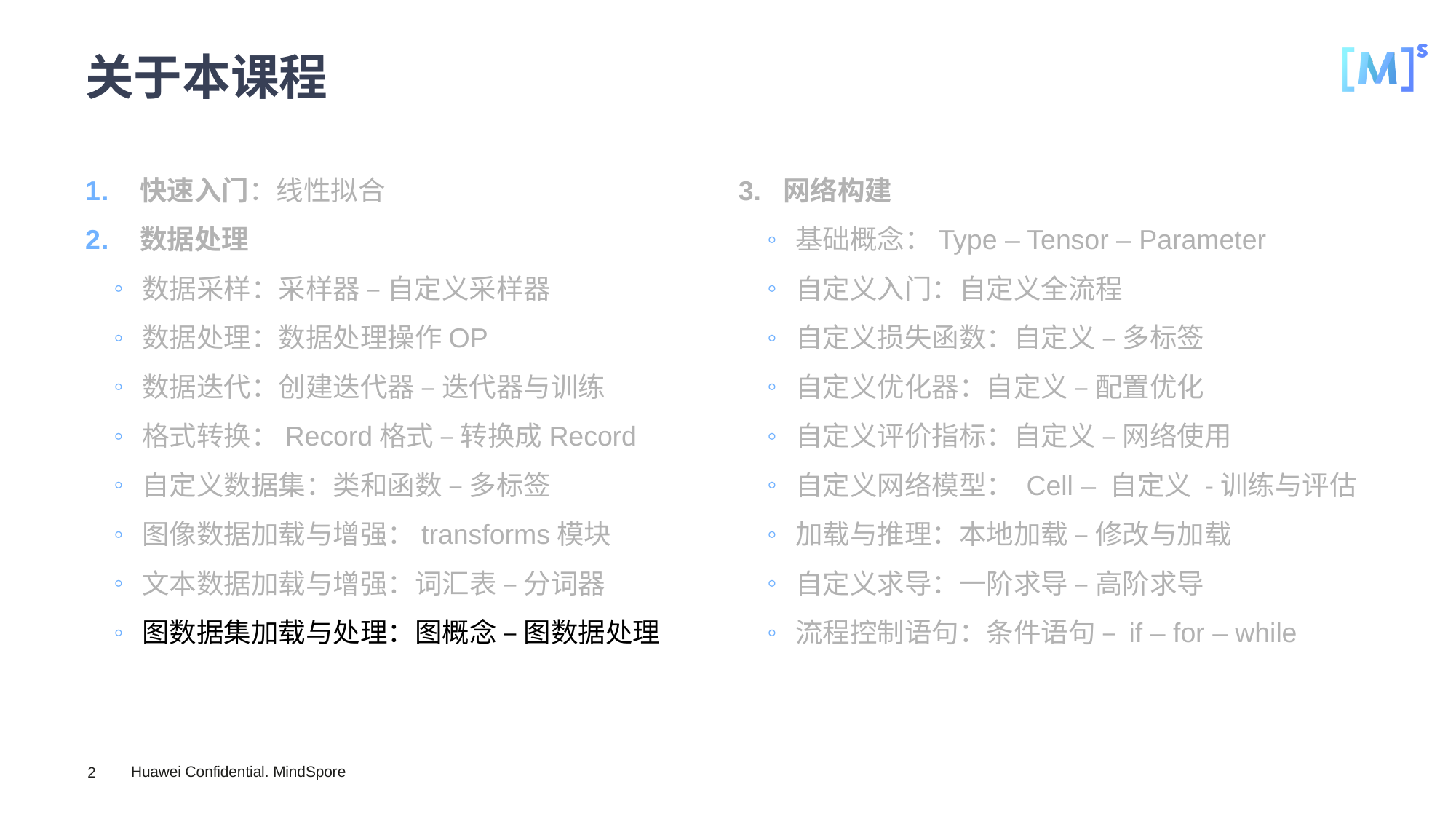

# 关于本课程
快速入门：线性拟合
数据处理
数据采样：采样器 – 自定义采样器
数据处理：数据处理操作OP
数据迭代：创建迭代器 – 迭代器与训练
格式转换：Record格式 – 转换成Record
自定义数据集：类和函数 – 多标签
图像数据加载与增强：transforms模块
文本数据加载与增强：词汇表 – 分词器
图数据集加载与处理：图概念 – 图数据处理
3.  网络构建
基础概念：Type – Tensor – Parameter
自定义入门：自定义全流程
自定义损失函数：自定义 – 多标签
自定义优化器：自定义 – 配置优化
自定义评价指标：自定义 – 网络使用
自定义网络模型： Cell – 自定义 -训练与评估
加载与推理：本地加载 – 修改与加载
自定义求导：一阶求导 – 高阶求导
流程控制语句：条件语句 – if – for – while